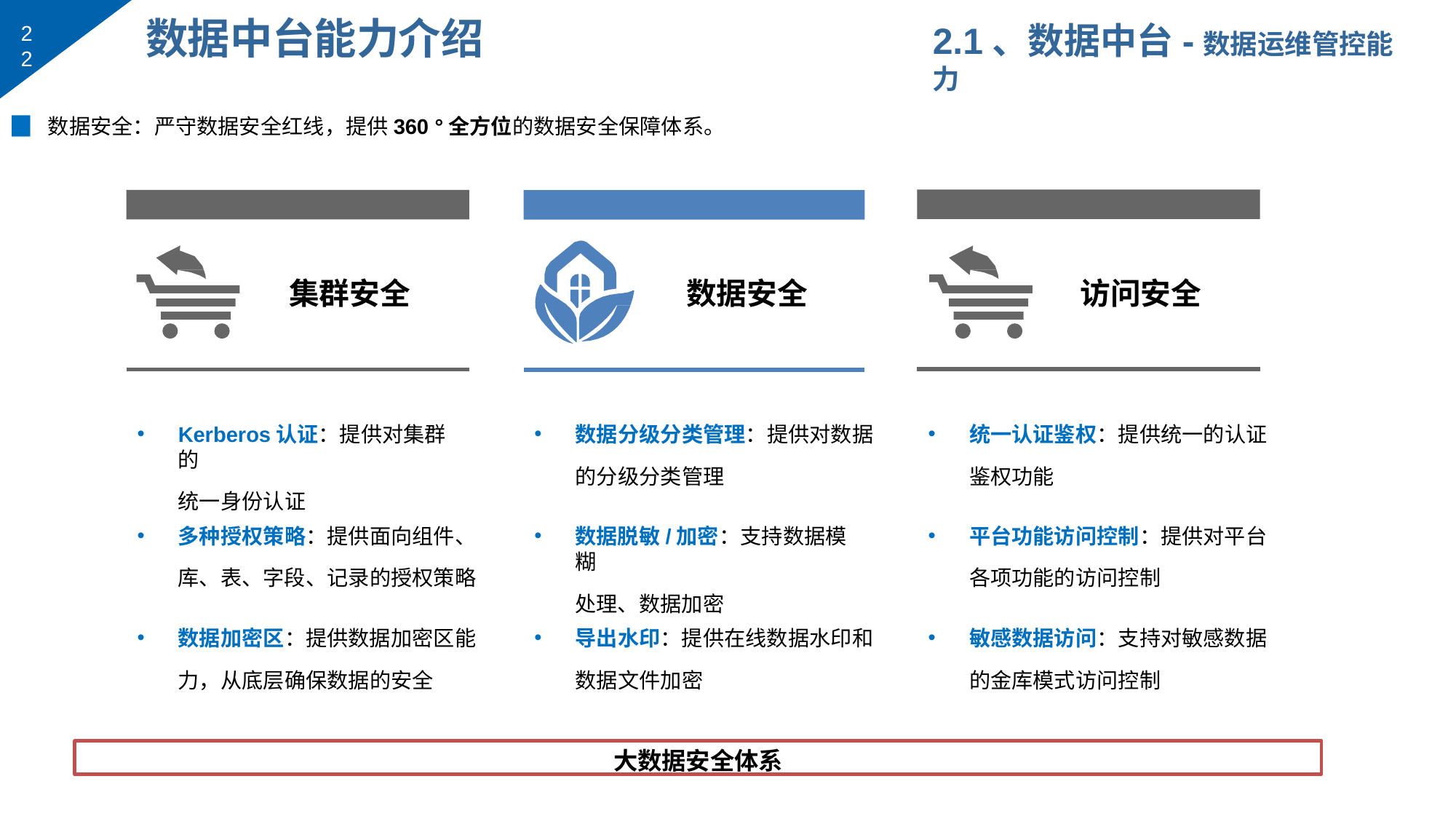

# 数据中台能力介绍
2.1、数据中台-数据运维管控能力
22
▉	数据安全：严守数据安全红线，提供360 °全方位的数据安全保障体系。

集群安全
数据安全
访问安全

Kerberos认证：提供对集群的

统一身份认证
数据分级分类管理：提供对数据

的分级分类管理
统一认证鉴权：提供统一的认证

鉴权功能
多种授权策略：提供面向组件、

库、表、字段、记录的授权策略
数据脱敏/加密：支持数据模糊

处理、数据加密
平台功能访问控制：提供对平台

各项功能的访问控制
数据加密区：提供数据加密区能

力，从底层确保数据的安全
导出水印：提供在线数据水印和

数据文件加密
敏感数据访问：支持对敏感数据

的金库模式访问控制

大数据安全体系